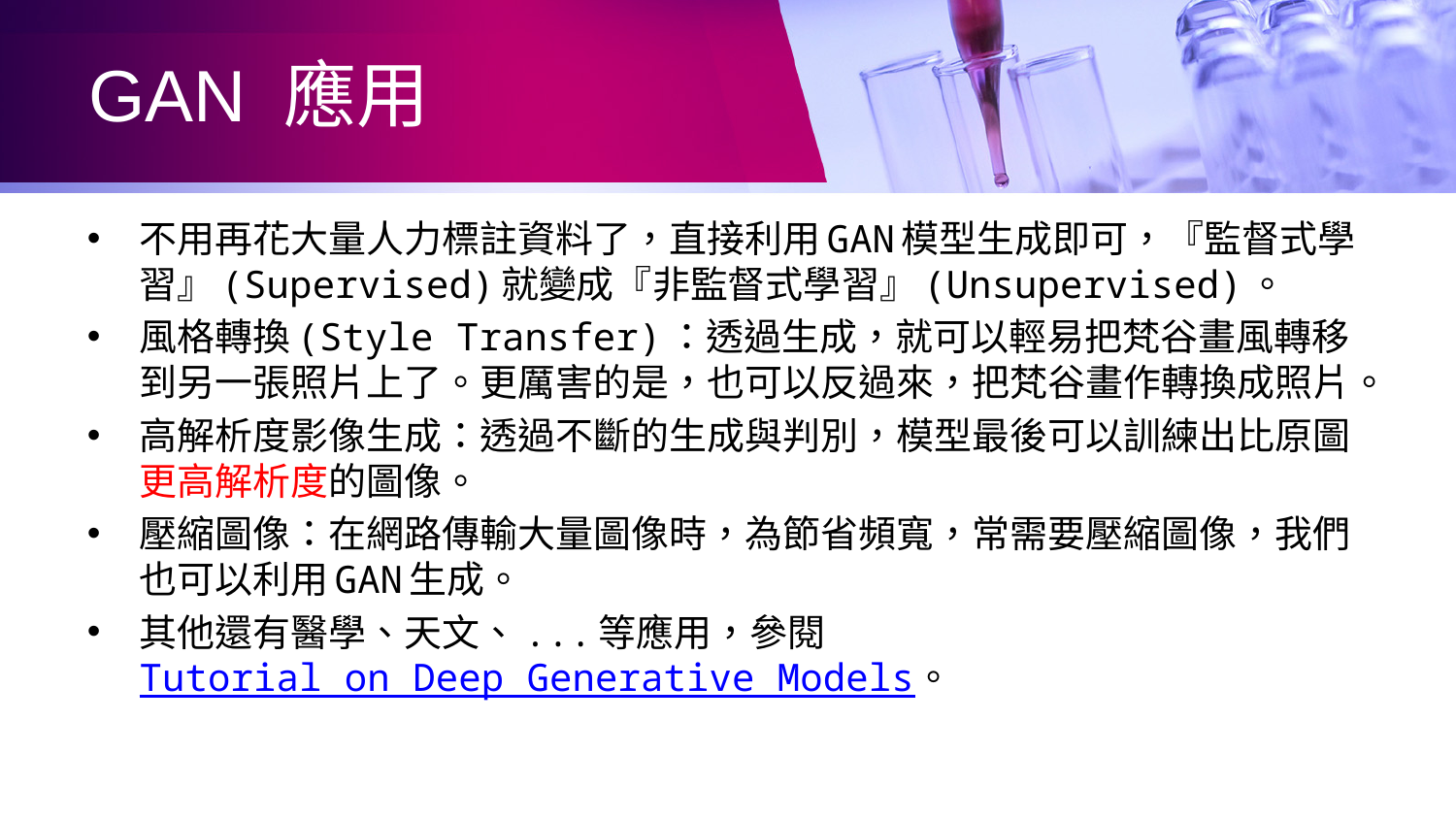

# GAN 應用
不用再花大量人力標註資料了，直接利用GAN模型生成即可，『監督式學習』(Supervised)就變成『非監督式學習』(Unsupervised)。
風格轉換(Style Transfer)：透過生成，就可以輕易把梵谷畫風轉移到另一張照片上了。更厲害的是，也可以反過來，把梵谷畫作轉換成照片。
高解析度影像生成：透過不斷的生成與判別，模型最後可以訓練出比原圖更高解析度的圖像。
壓縮圖像：在網路傳輸大量圖像時，為節省頻寬，常需要壓縮圖像，我們也可以利用GAN生成。
其他還有醫學、天文、...等應用，參閱 Tutorial on Deep Generative Models。